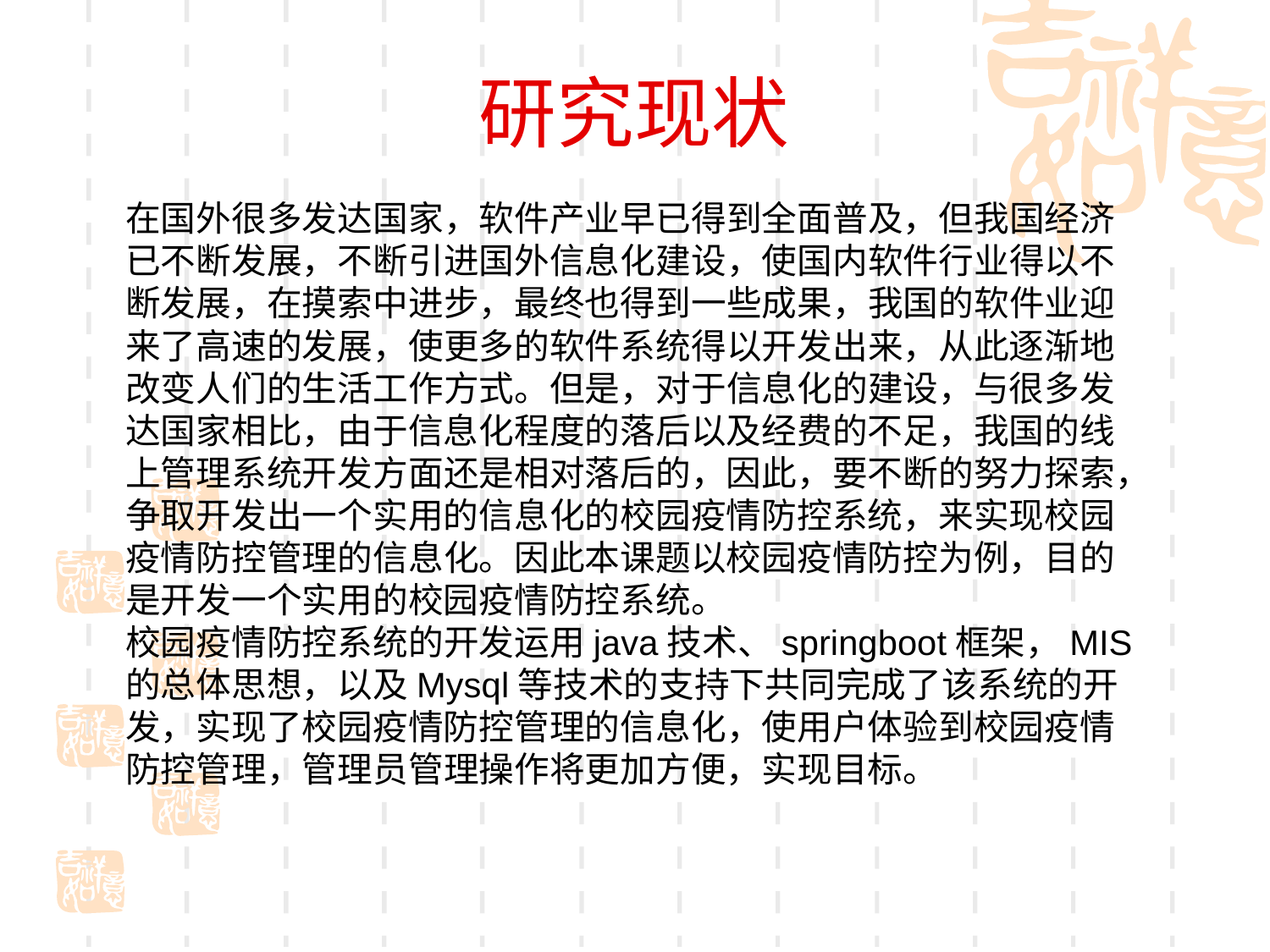

# 研究现状
在国外很多发达国家，软件产业早已得到全面普及，但我国经济已不断发展，不断引进国外信息化建设，使国内软件行业得以不断发展，在摸索中进步，最终也得到一些成果，我国的软件业迎来了高速的发展，使更多的软件系统得以开发出来，从此逐渐地改变人们的生活工作方式。但是，对于信息化的建设，与很多发达国家相比，由于信息化程度的落后以及经费的不足，我国的线上管理系统开发方面还是相对落后的，因此，要不断的努力探索，争取开发出一个实用的信息化的校园疫情防控系统，来实现校园疫情防控管理的信息化。因此本课题以校园疫情防控为例，目的是开发一个实用的校园疫情防控系统。
校园疫情防控系统的开发运用java技术、springboot框架，MIS的总体思想，以及Mysql等技术的支持下共同完成了该系统的开发，实现了校园疫情防控管理的信息化，使用户体验到校园疫情防控管理，管理员管理操作将更加方便，实现目标。